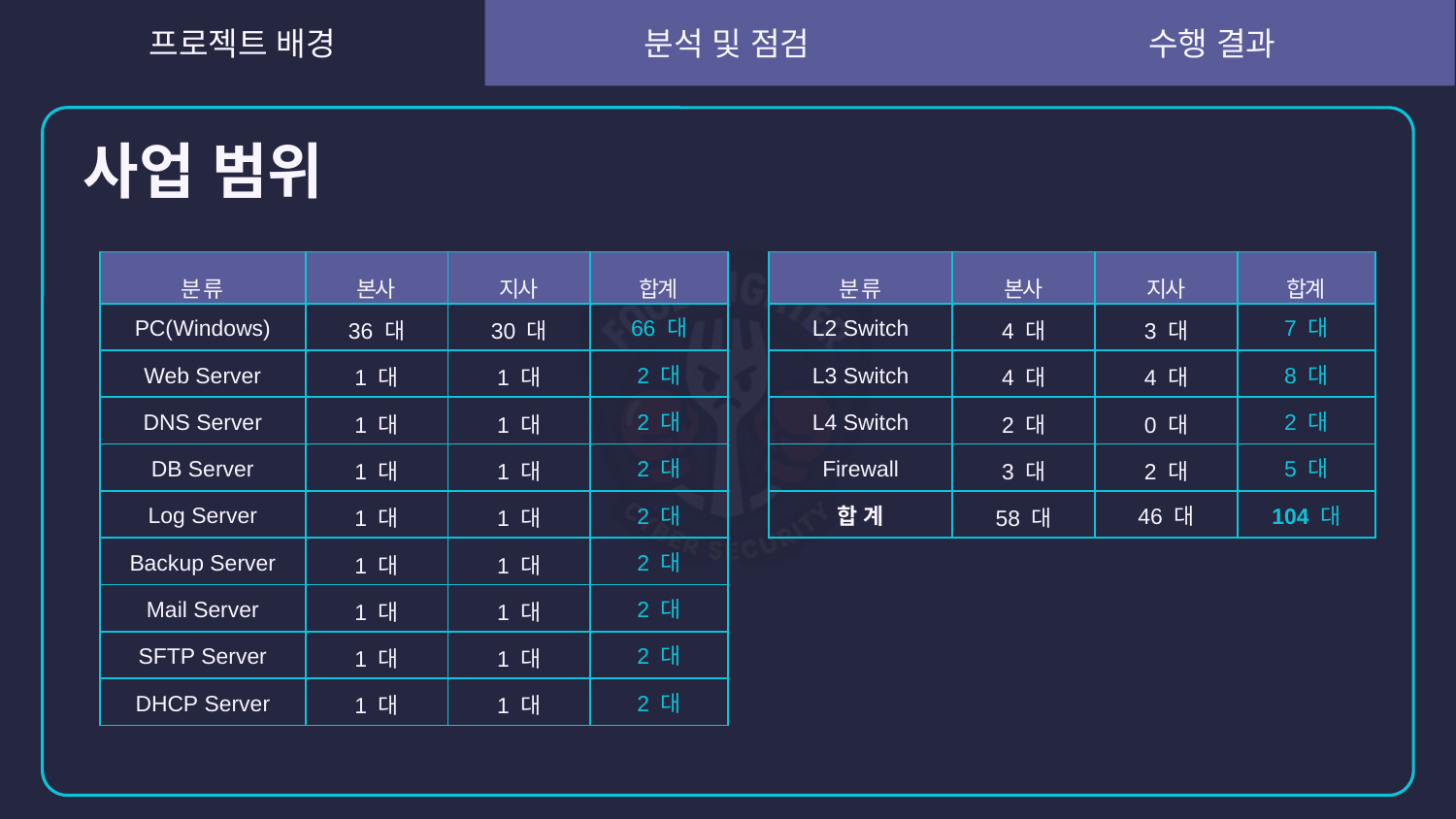

# 사업 범위
| 분 류 | 본사 | 지사 | 합계 |
| --- | --- | --- | --- |
| PC(Windows) | 36 대 | 30 대 | 66 대 |
| Web Server | 1 대 | 1 대 | 2 대 |
| DNS Server | 1 대 | 1 대 | 2 대 |
| DB Server | 1 대 | 1 대 | 2 대 |
| Log Server | 1 대 | 1 대 | 2 대 |
| Backup Server | 1 대 | 1 대 | 2 대 |
| Mail Server | 1 대 | 1 대 | 2 대 |
| SFTP Server | 1 대 | 1 대 | 2 대 |
| DHCP Server | 1 대 | 1 대 | 2 대 |
| 분 류 | 본사 | 지사 | 합계 |
| --- | --- | --- | --- |
| L2 Switch | 4 대 | 3 대 | 7 대 |
| L3 Switch | 4 대 | 4 대 | 8 대 |
| L4 Switch | 2 대 | 0 대 | 2 대 |
| Firewall | 3 대 | 2 대 | 5 대 |
| 합 계 | 58 대 | 46 대 | 104 대 |